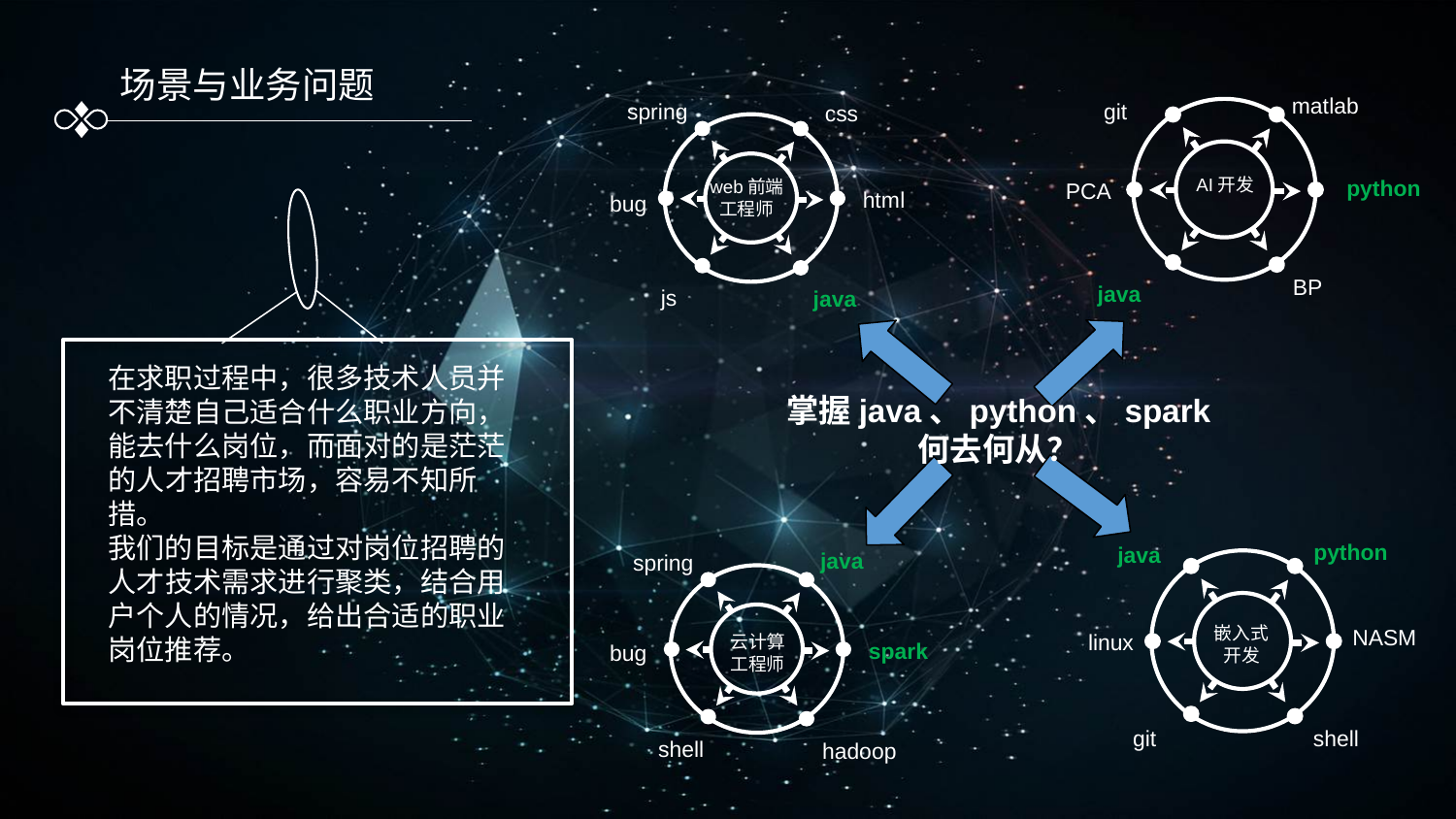

场景与业务问题
matlab
git

AI开发
python
PCA
BP
java
spring
css

web前端
工程师
html
bug
js
java

在求职过程中，很多技术人员并不清楚自己适合什么职业方向，能去什么岗位，而面对的是茫茫的人才招聘市场，容易不知所措。
我们的目标是通过对岗位招聘的人才技术需求进行聚类，结合用户个人的情况，给出合适的职业岗位推荐。

掌握java、python、spark
何去何从？

python
java

嵌入式
开发
NASM
linux
git
shell
java
spring

云计算
工程师
spark
bug
shell
hadoop